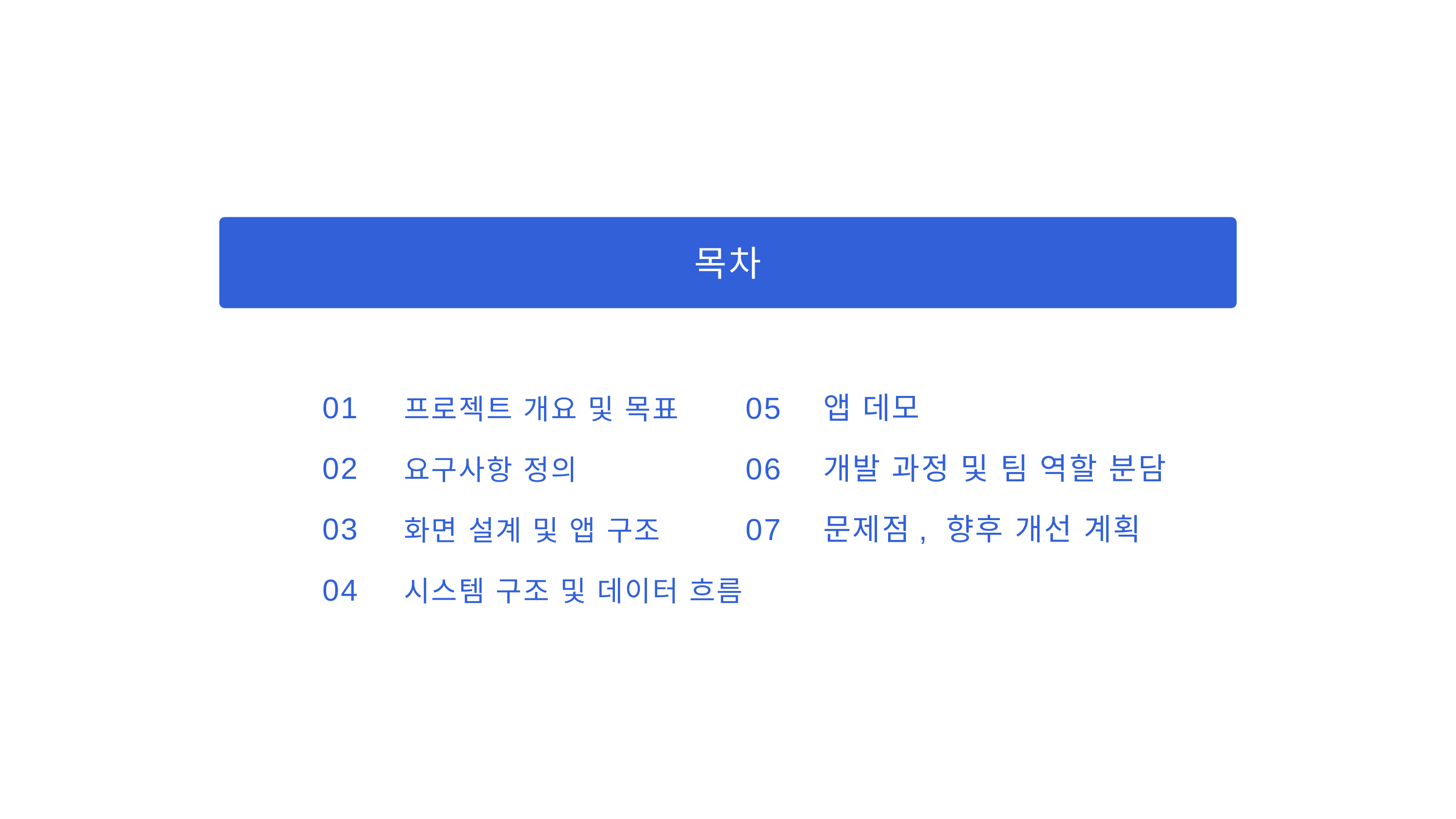

목차
01
02
03
04
05
06
07
프로젝트 개요 및 목표 요구사항 정의
화면 설계 및 앱 구조
시스템 구조 및 데이터 흐름
앱 데모
개발 과정 및 팀 역할 분담
문제점, 향후 개선 계획